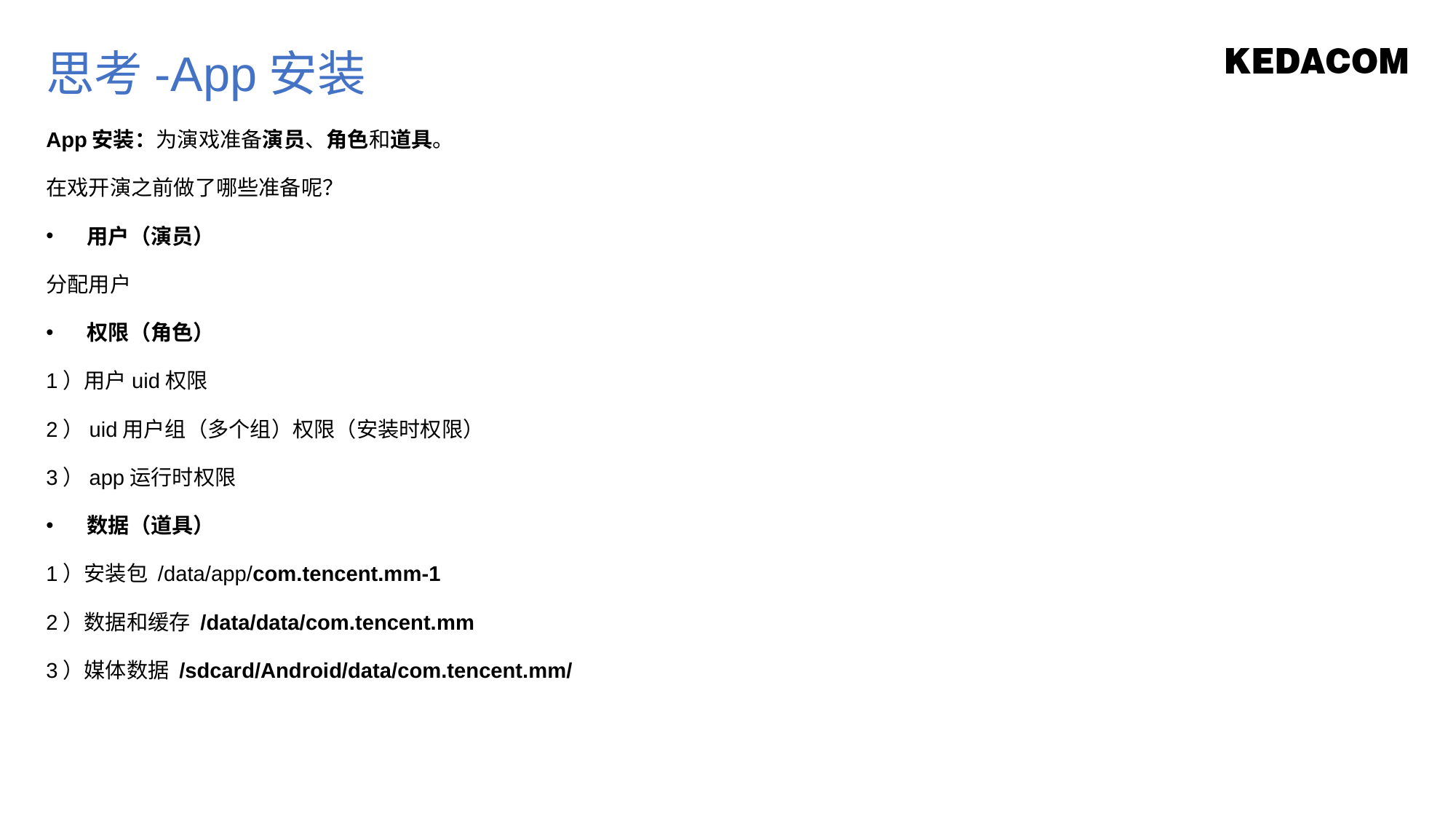

思考-App安装
App安装：为演戏准备演员、角色和道具。
在戏开演之前做了哪些准备呢？
用户（演员）
分配用户
权限（角色）
1）用户uid权限
2）uid用户组（多个组）权限（安装时权限）
3）app运行时权限
数据（道具）
1）安装包 /data/app/com.tencent.mm-1
2）数据和缓存 /data/data/com.tencent.mm
3）媒体数据 /sdcard/Android/data/com.tencent.mm/